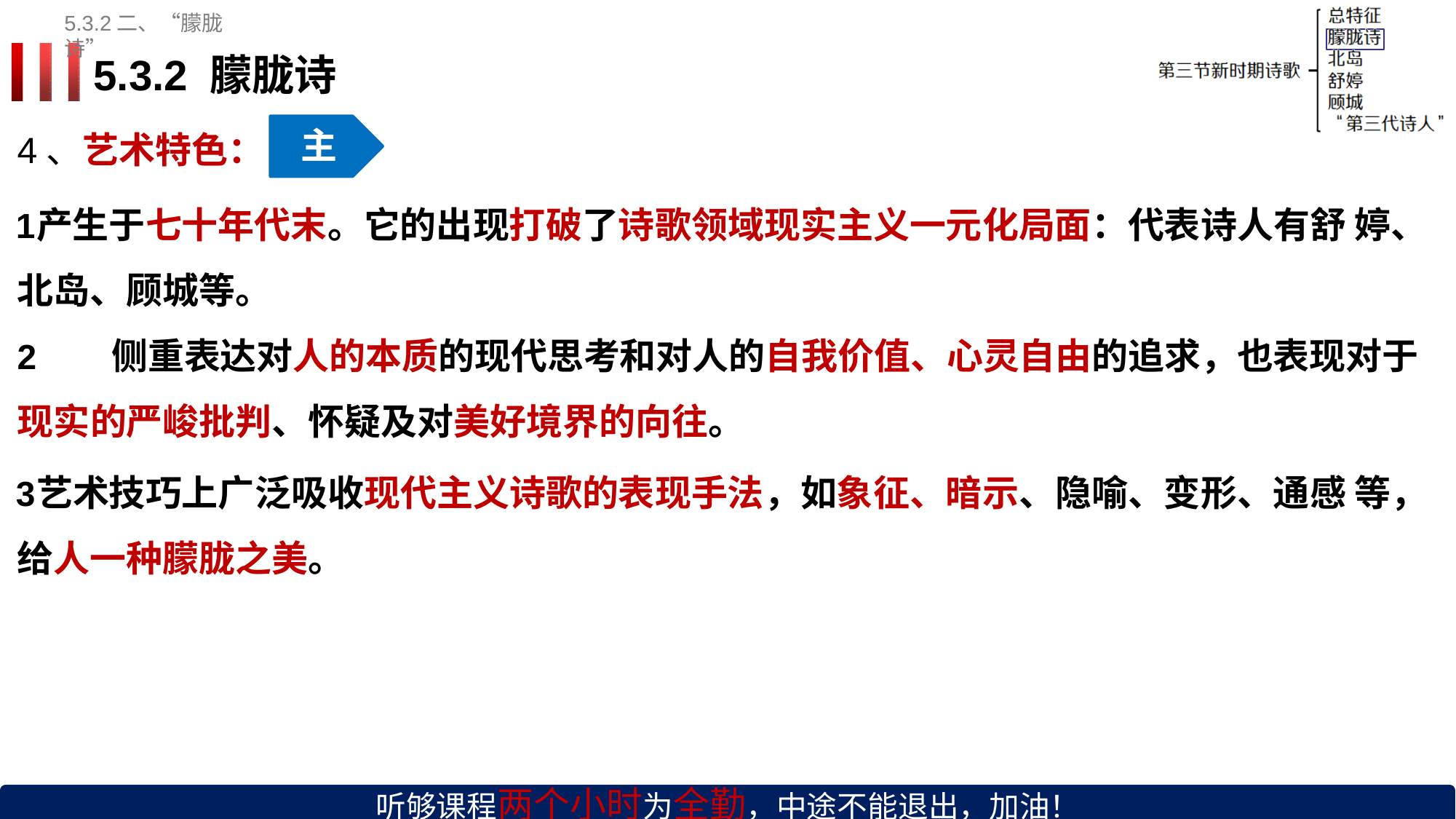

5.3.2二、“朦胧诗”

# 5.3.2 朦胧诗

主
4、艺术特色：
产生于七十年代末。它的出现打破了诗歌领域现实主义一元化局面：代表诗人有舒 婷、北岛、顾城等。
侧重表达对人的本质的现代思考和对人的自我价值、心灵自由的追求，也表现对于
现实的严峻批判、怀疑及对美好境界的向往。
艺术技巧上广泛吸收现代主义诗歌的表现手法，如象征、暗示、隐喻、变形、通感 等，给人一种朦胧之美。

听够课程两个小时为全勤，中途不能退出，加油！